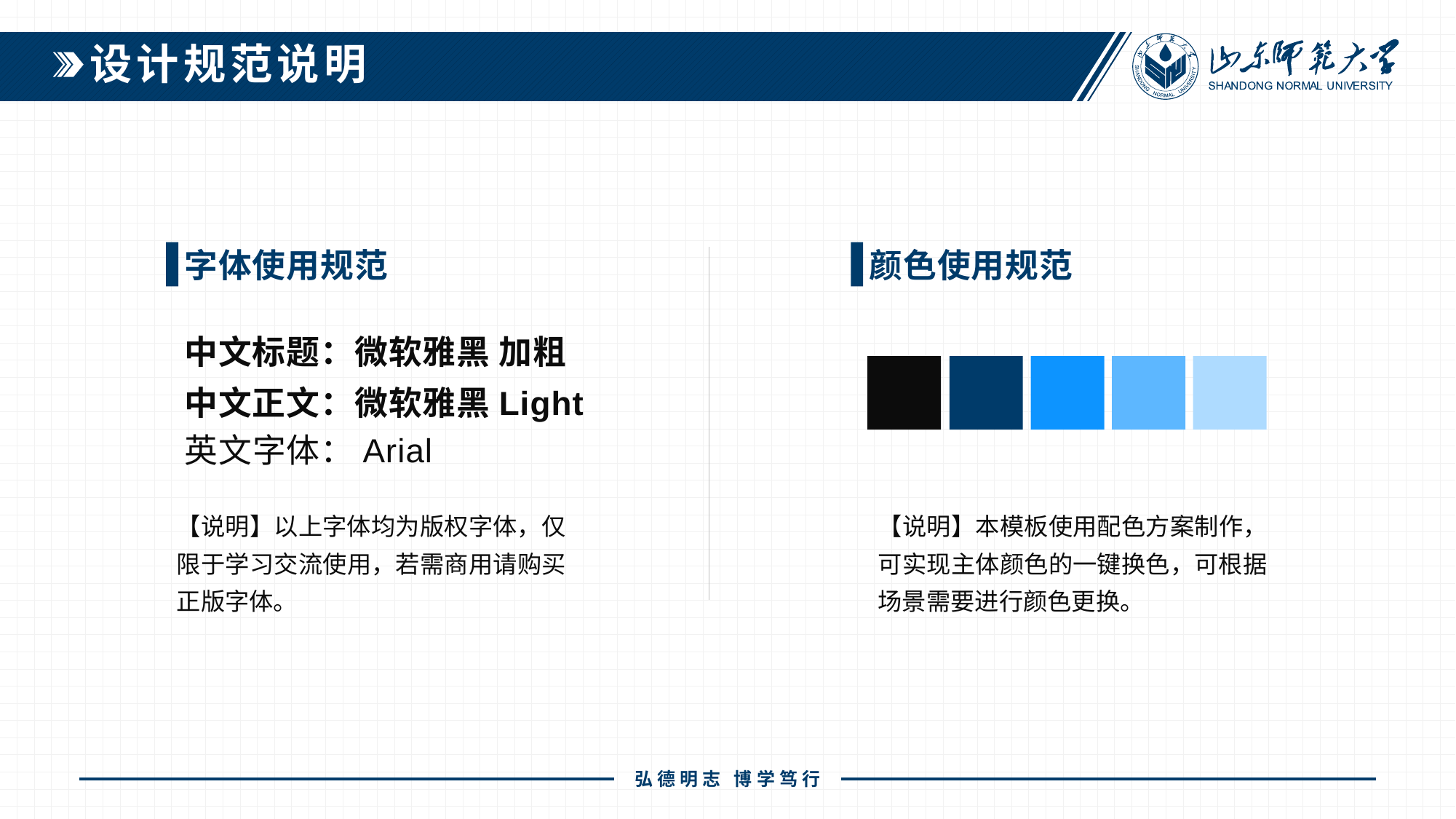

设计规范说明
字体使用规范
颜色使用规范

中文标题：微软雅黑 加粗

中文正文：微软雅黑Light
英文字体：Arial
【说明】以上字体均为版权字体，仅限于学习交流使用，若需商用请购买正版字体。
【说明】本模板使用配色方案制作，可实现主体颜色的一键换色，可根据场景需要进行颜色更换。